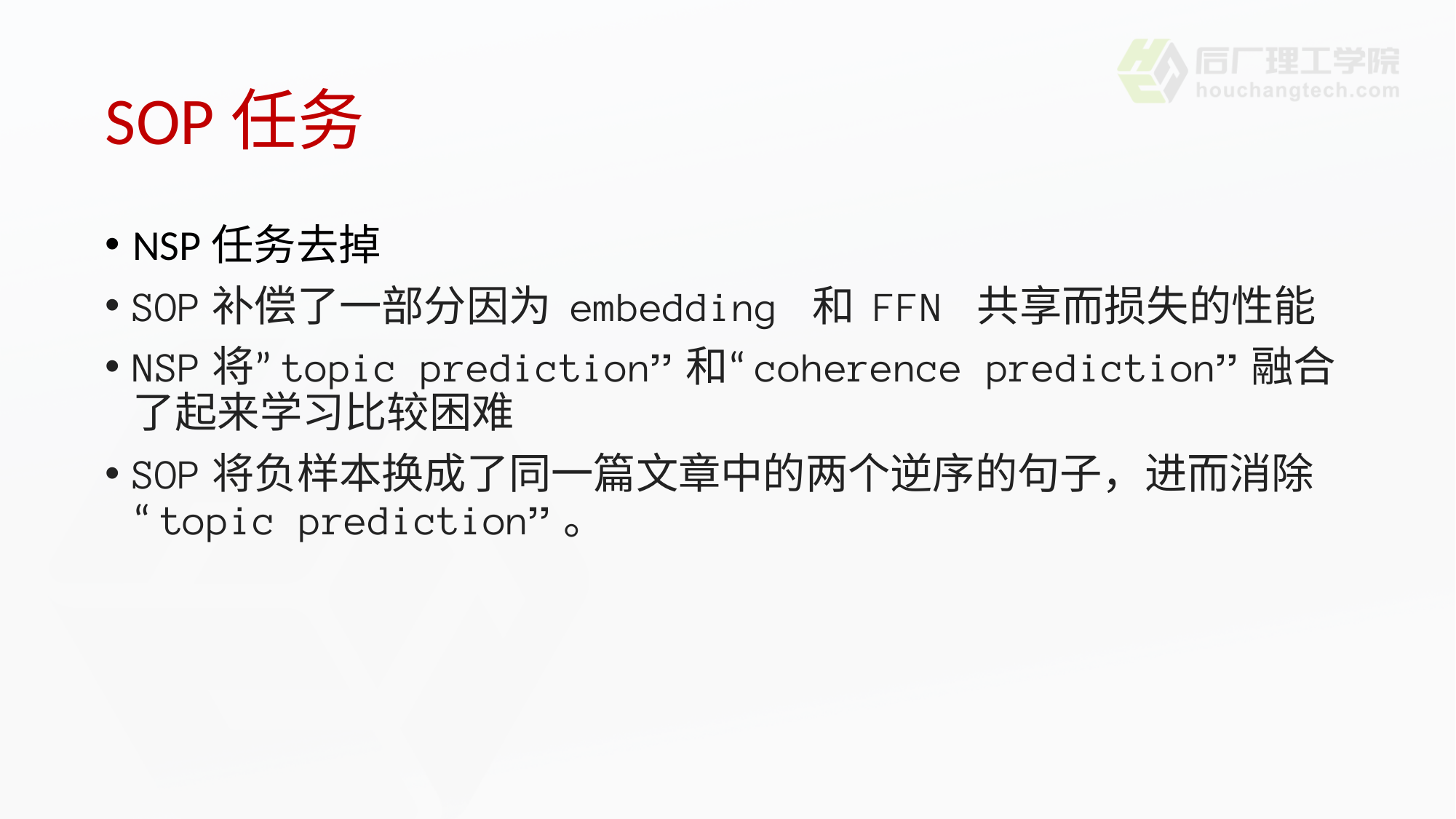

# SOP任务
NSP任务去掉
SOP补偿了一部分因为 embedding 和 FFN 共享而损失的性能
NSP将”topic prediction”和“coherence prediction”融合了起来学习比较困难
SOP将负样本换成了同一篇文章中的两个逆序的句子，进而消除“topic prediction”。